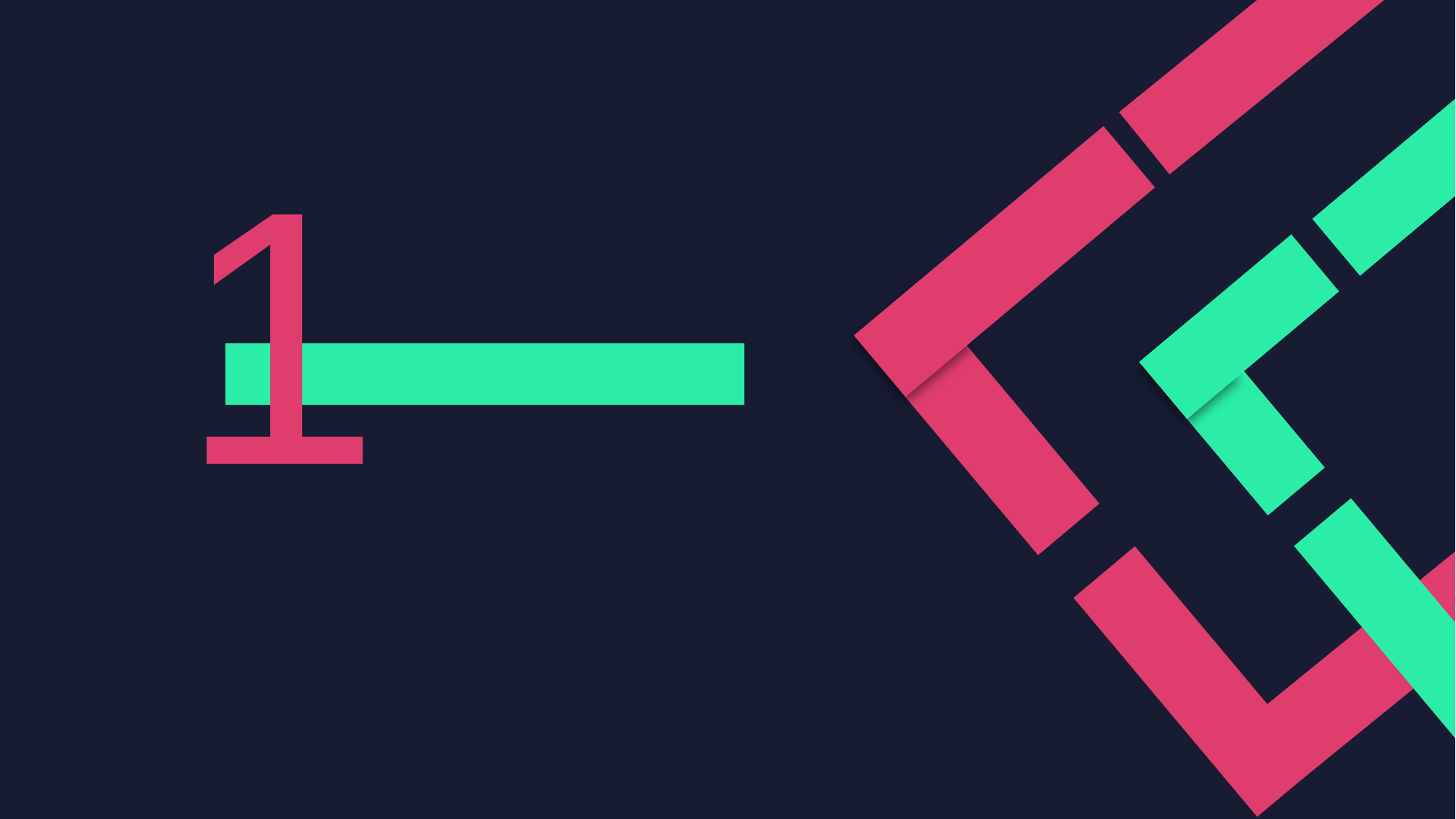

1

현행 시스템 파악

:
현 하드웨어 파악